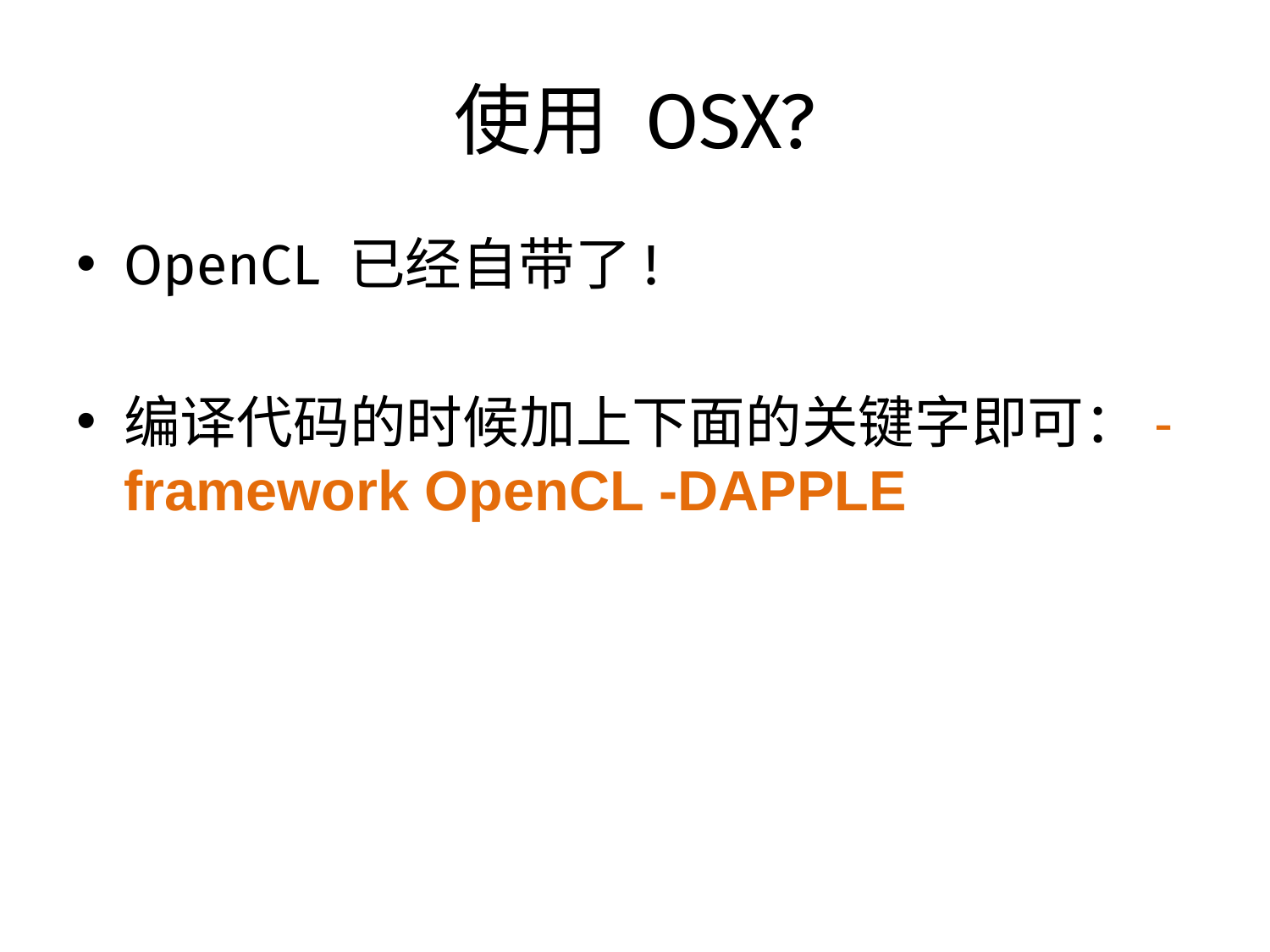

# 使用 OSX?
OpenCL 已经自带了!

编译代码的时候加上下面的关键字即可：-framework OpenCL -DAPPLE